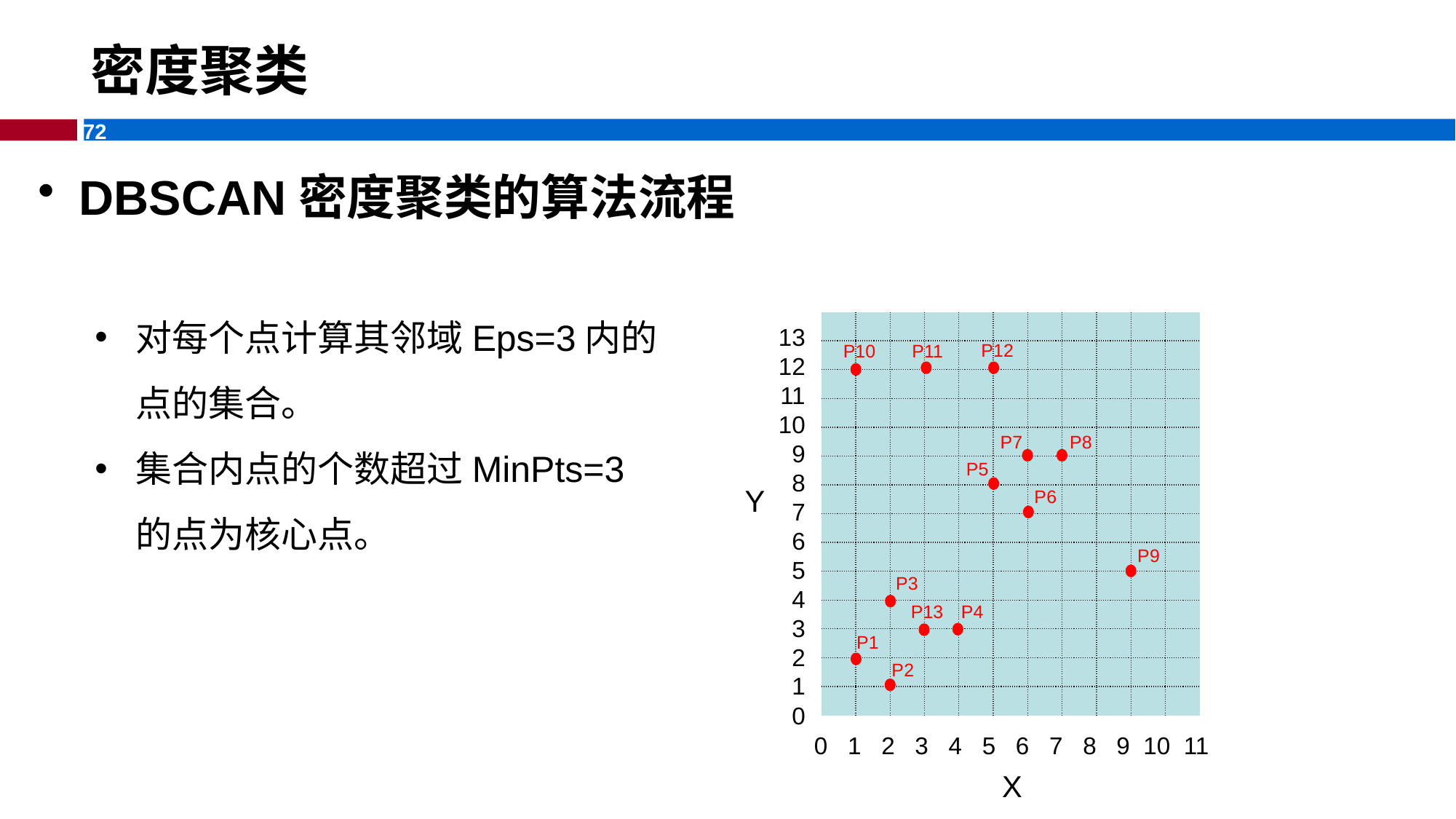

# 密度聚类
DBSCAN密度聚类的算法流程
对每个点计算其邻域Eps=3内的点的集合。
集合内点的个数超过MinPts=3的点为核心点。

13
12
11
10
9
8
7
6
5
4
3
2
1
0
|  |  |  |  |  |  |  |  |  |  |  |
| --- | --- | --- | --- | --- | --- | --- | --- | --- | --- | --- |
|  |  |  |  |  |  |  |  |  |  |  |
|  |  |  |  |  |  |  |  |  |  |  |
|  |  |  |  |  |  |  |  |  |  |  |
|  |  |  |  |  |  |  |  |  |  |  |
|  |  |  |  |  |  |  |  |  |  |  |
|  |  |  |  |  |  |  |  |  |  |  |
|  |  |  |  |  |  |  |  |  |  |  |
|  |  |  |  |  |  |  |  |  |  |  |
|  |  |  |  |  |  |  |  |  |  |  |
|  |  |  |  |  |  |  |  |  |  |  |
|  |  |  |  |  |  |  |  |  |  |  |
|  |  |  |  |  |  |  |  |  |  |  |
|  |  |  |  |  |  |  |  |  |  |  |
P12
P10
P11

P7
P8

P5
Y

P6

P9

P3

P13
P4

P1
P2

0   1   2   3   4   5   6   7   8   9  10  11
X